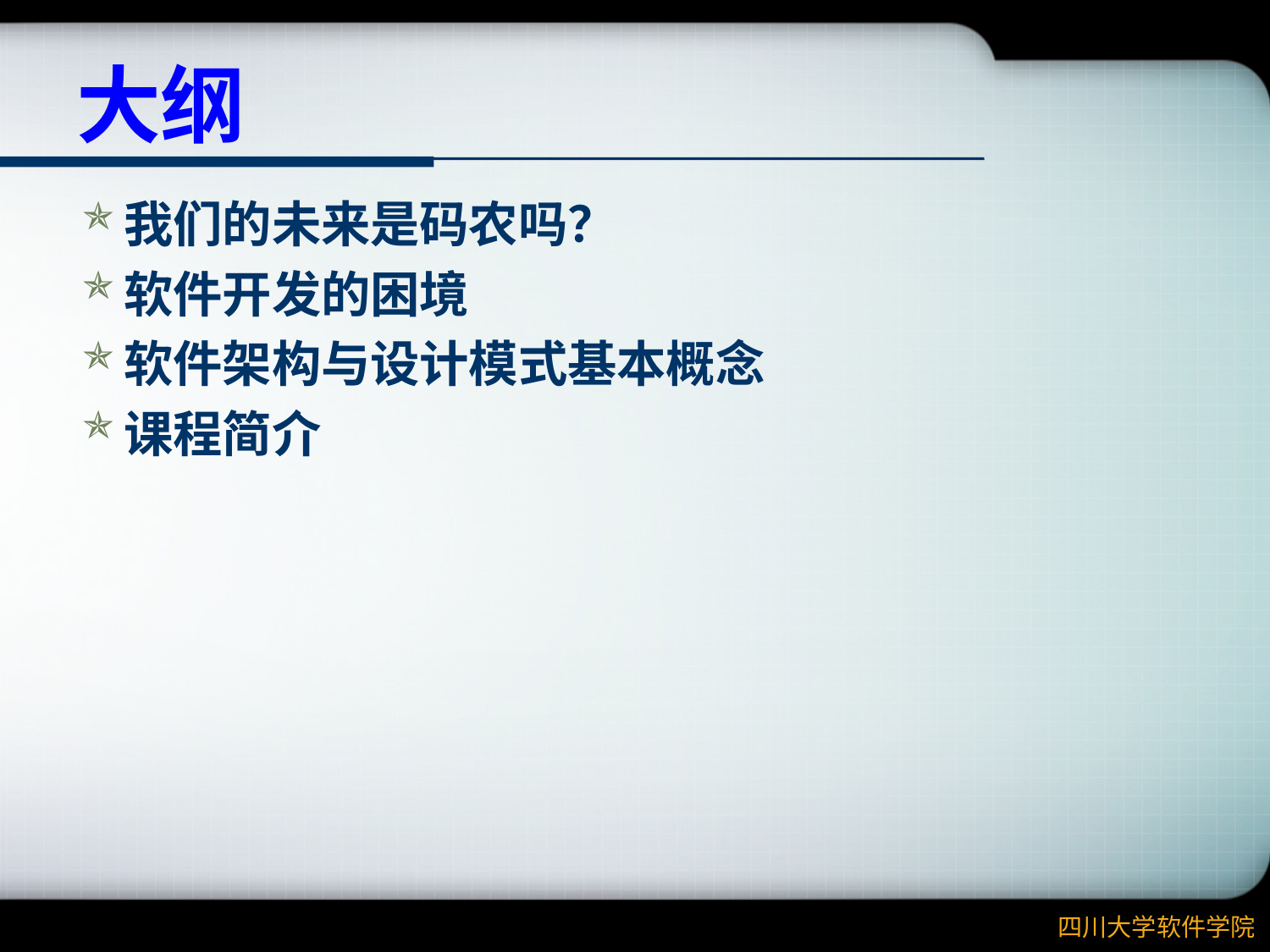

# 大纲
我们的未来是码农吗？
软件开发的困境
软件架构与设计模式基本概念
课程简介